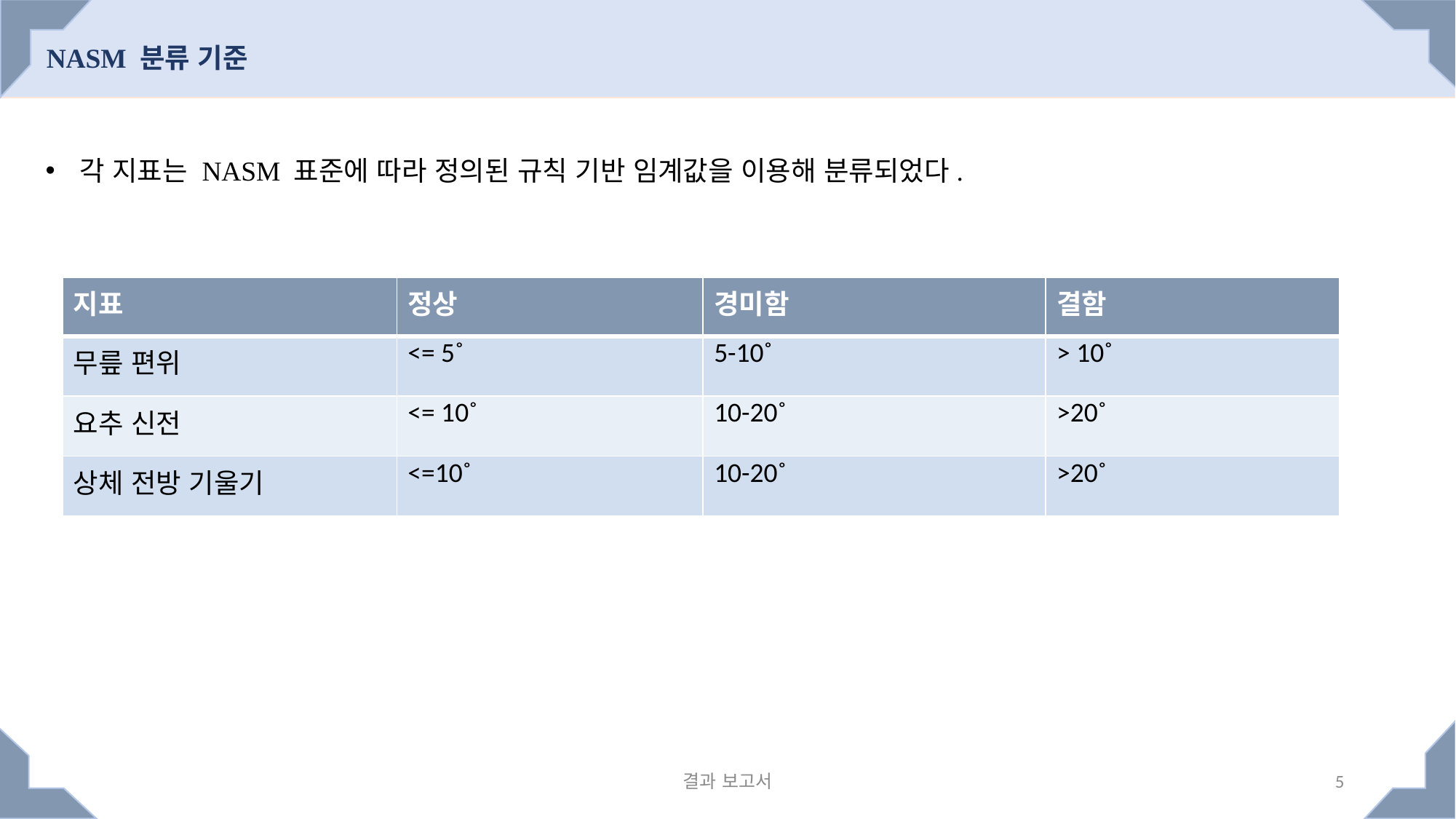

NASM 분류 기준
각 지표는 NASM 표준에 따라 정의된 규칙 기반 임계값을 이용해 분류되었다.
| 지표 | 정상 | 경미함 | 결함 |
| --- | --- | --- | --- |
| 무릎 편위 | <= 5˚ | 5-10˚ | > 10˚ |
| 요추 신전 | <= 10˚ | 10-20˚ | >20˚ |
| 상체 전방 기울기 | <=10˚ | 10-20˚ | >20˚ |

결과 보고서
5